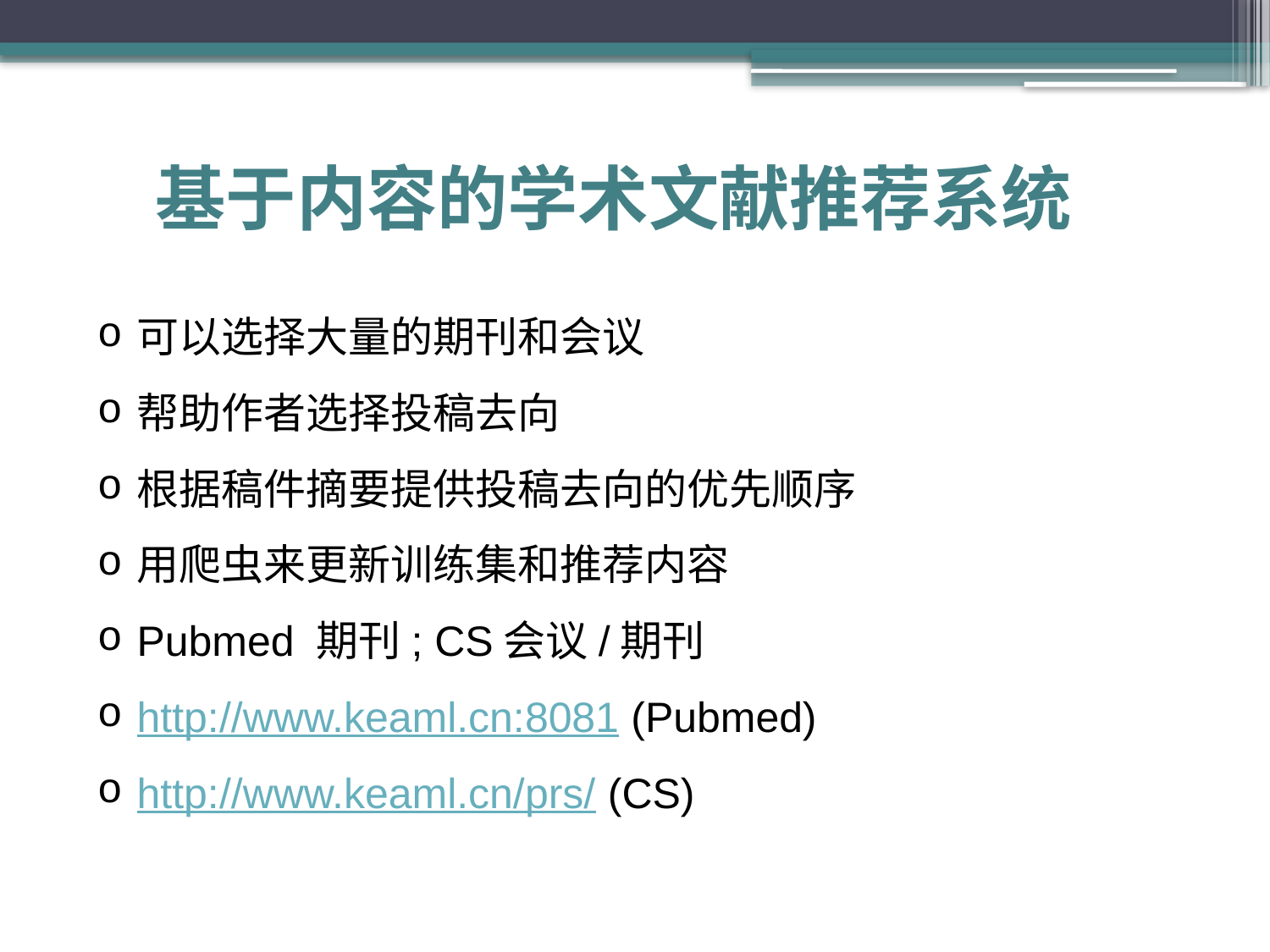

基于内容的学术文献推荐系统
可以选择大量的期刊和会议
帮助作者选择投稿去向
根据稿件摘要提供投稿去向的优先顺序
用爬虫来更新训练集和推荐内容
Pubmed 期刊; CS会议/期刊
http://www.keaml.cn:8081 (Pubmed)
http://www.keaml.cn/prs/ (CS)